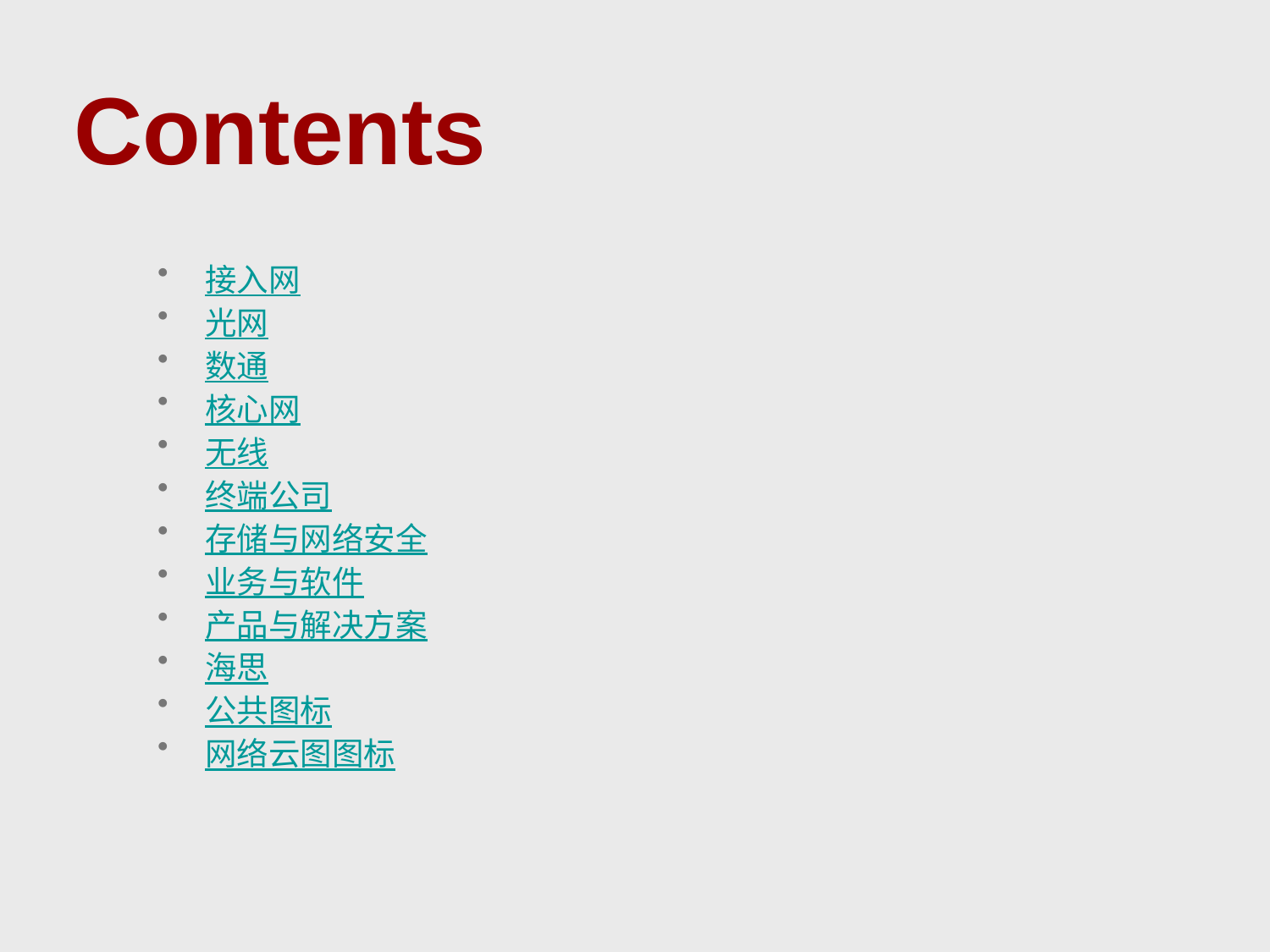

Contents
接入网
光网
数通
核心网
无线
终端公司
存储与网络安全
业务与软件
产品与解决方案
海思
公共图标
网络云图图标